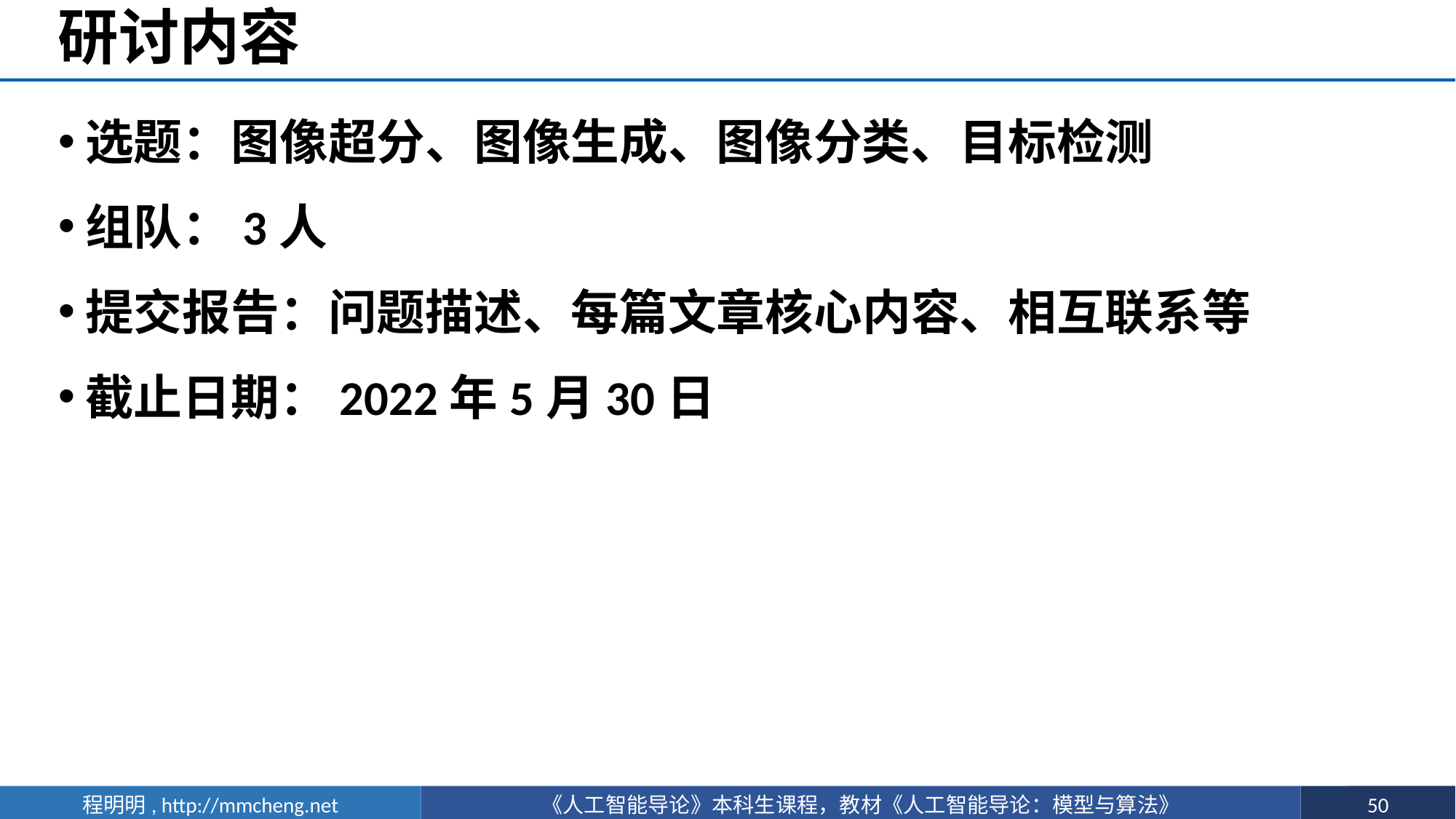

# 研讨内容
选题：图像超分、图像生成、图像分类、目标检测
组队：3人
提交报告：问题描述、每篇文章核心内容、相互联系等
截止日期：2022年5月30日